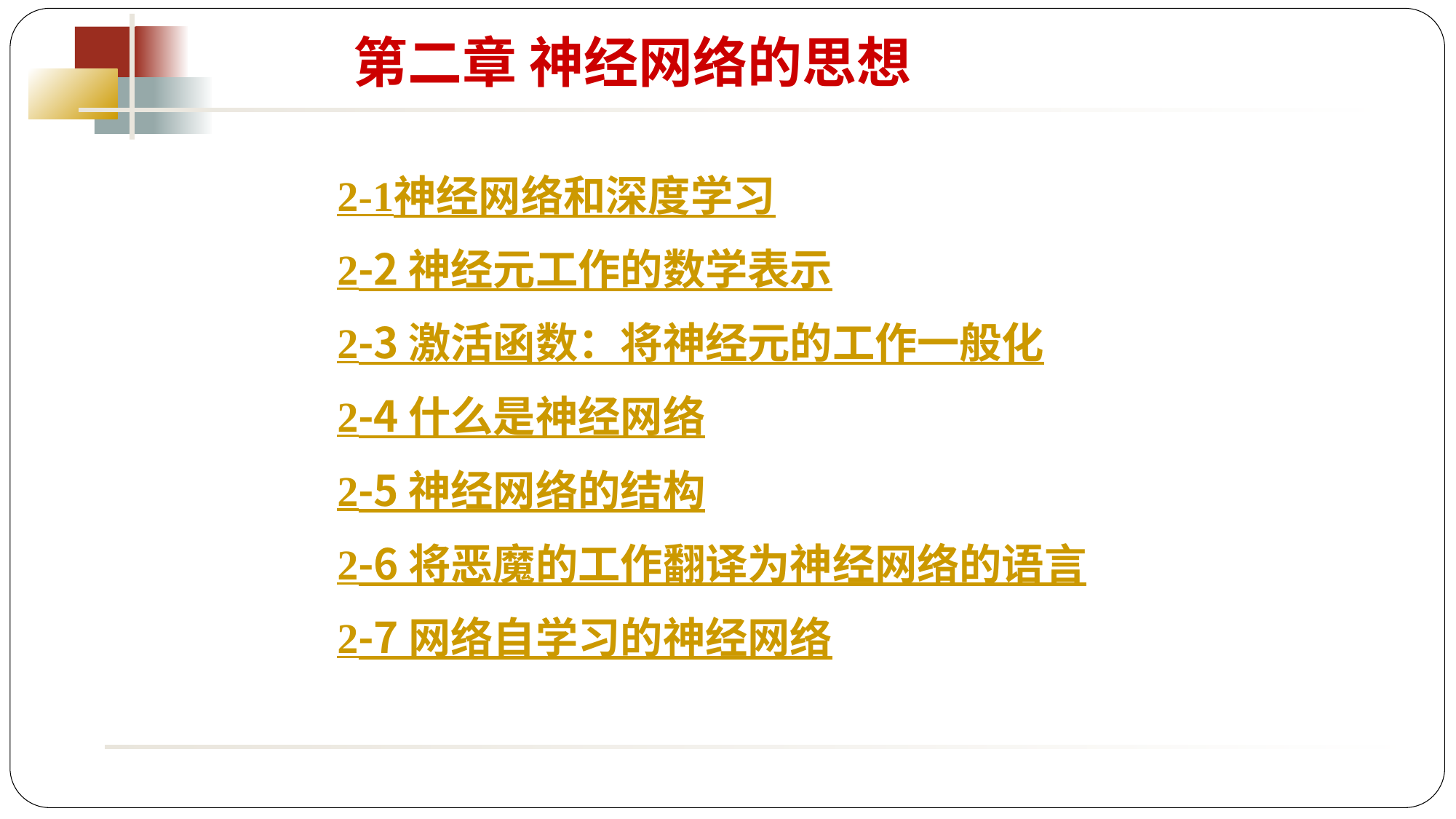

第二章 神经网络的思想
2-1神经网络和深度学习
2-2 神经元工作的数学表示
2-3 激活函数：将神经元的工作一般化
2-4 什么是神经网络
2-5 神经网络的结构
2-6 将恶魔的工作翻译为神经网络的语言
2-7 网络自学习的神经网络